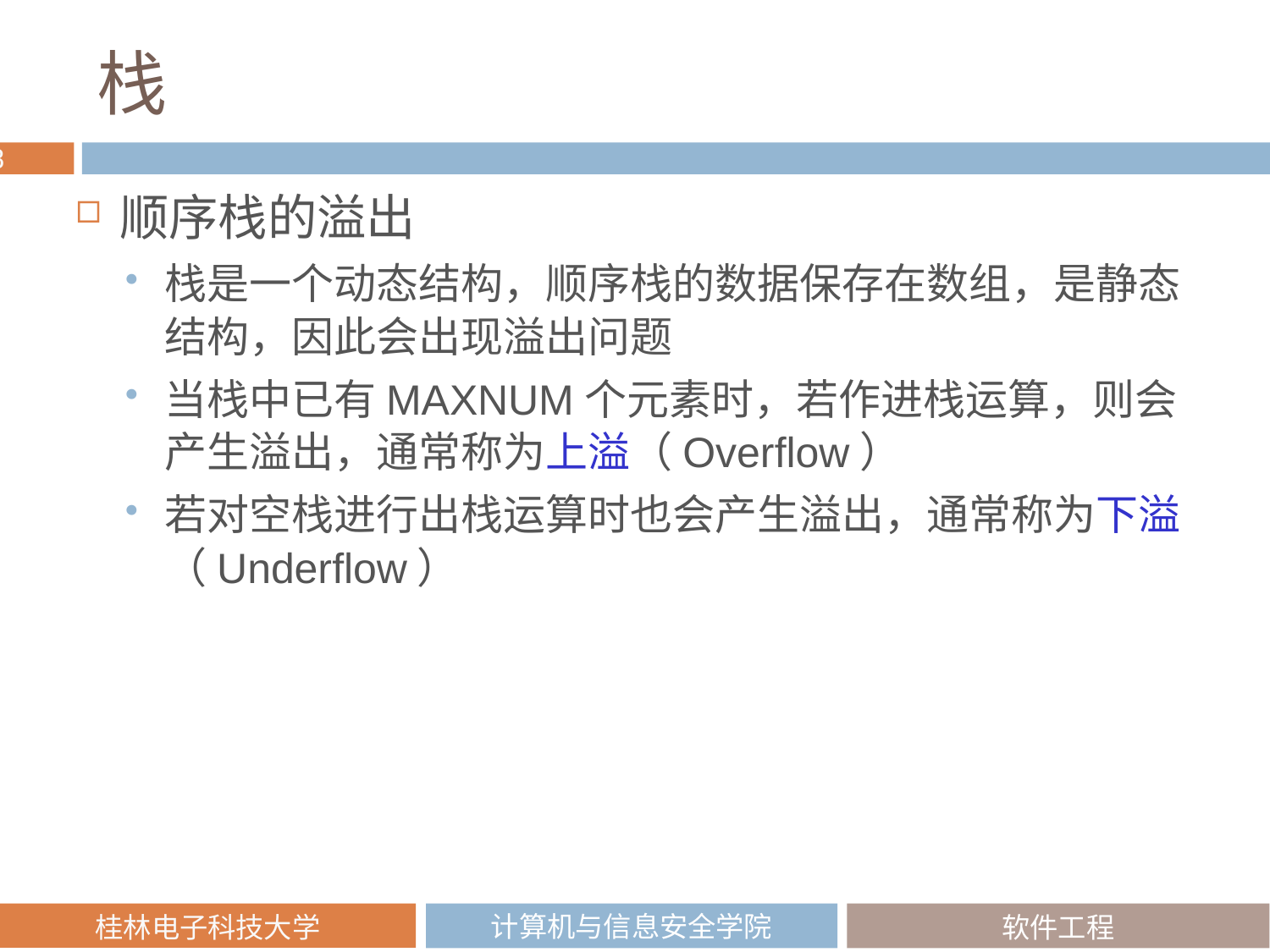

# 栈
顺序栈的溢出
栈是一个动态结构，顺序栈的数据保存在数组，是静态结构，因此会出现溢出问题
当栈中已有MAXNUM个元素时，若作进栈运算，则会产生溢出，通常称为上溢（Overflow）
若对空栈进行出栈运算时也会产生溢出，通常称为下溢（Underflow）